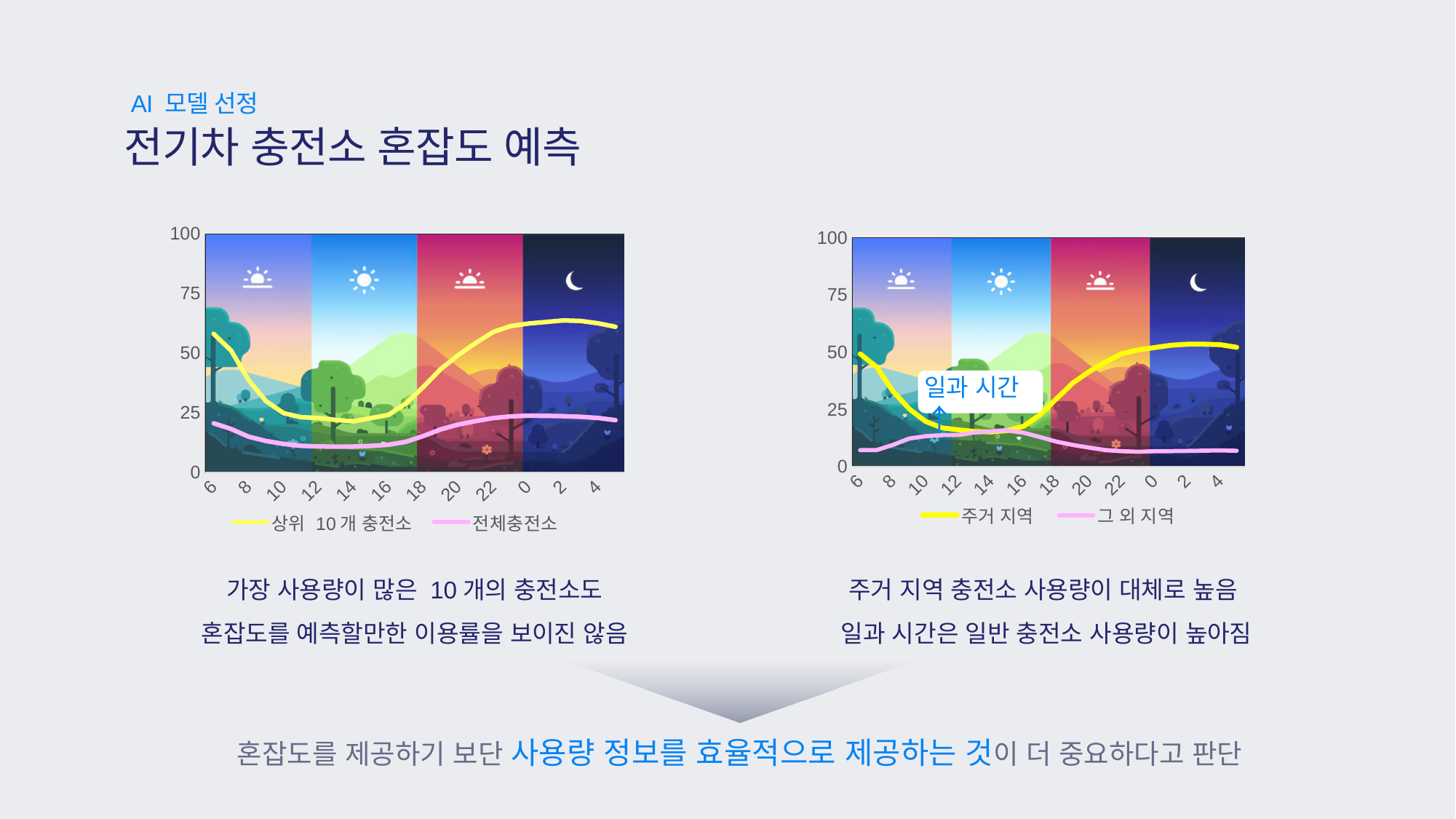

AI 모델 선정
전기차 충전소 혼잡도 예측

### Chart

| Category | 주거 지역 | 그 외 지역 |
|---|---|---|
| 6 | 49.31 | 7.19 |
| 7 | 43.63 | 7.23 |
| 8 | 33.01 | 9.5 |
| 9 | 25.19 | 12.26 |
| 10 | 19.76 | 13.3 |
| 11 | 16.94 | 13.79 |
| 12 | 16.08 | 13.8 |
| 13 | 15.36 | 14.94 |
| 14 | 15.14 | 15.43 |
| 15 | 15.76 | 15.82 |
| 16 | 17.7 | 14.78 |
| 17 | 22.77 | 12.91 |
| 18 | 29.7 | 10.89 |
| 19 | 36.61 | 9.46 |
| 20 | 41.57 | 8.3 |
| 21 | 45.8 | 7.22 |
| 22 | 49.4 | 6.73 |
| 23 | 51.05 | 6.49 |
| 0 | 52.06 | 6.74 |
| 1 | 53.09 | 6.78 |
| 2 | 53.54 | 6.87 |
| 3 | 53.53 | 6.99 |
| 4 | 53.33 | 7.09 |
| 5 | 52.18 | 6.92 |

### Chart

| Category | 상위 10개 충전소 | 전체충전소 |
|---|---|---|
| 6 | 58.08 | 20.6 |
| 7 | 51.06 | 18.22 |
| 8 | 38.7 | 15.0 |
| 9 | 29.84 | 13.18 |
| 10 | 24.85 | 11.97 |
| 11 | 23.16 | 11.15 |
| 12 | 22.83 | 10.89 |
| 13 | 22.01 | 10.82 |
| 14 | 21.45 | 10.86 |
| 15 | 22.78 | 11.12 |
| 16 | 24.11 | 11.6 |
| 17 | 28.91 | 12.85 |
| 18 | 35.8 | 15.26 |
| 19 | 43.38 | 18.06 |
| 20 | 49.19 | 20.1 |
| 21 | 54.26 | 21.51 |
| 22 | 58.89 | 22.79 |
| 23 | 61.34 | 23.47 |
| 0 | 62.4 | 23.81 |
| 1 | 63.05 | 23.72 |
| 2 | 63.71 | 23.58 |
| 3 | 63.5 | 23.31 |
| 4 | 62.51 | 22.83 |
| 5 | 61.05 | 21.92 |
일과 시간 ↑
주거 지역 충전소 사용량이 대체로 높음
일과 시간은 일반 충전소 사용량이 높아짐
가장 사용량이 많은 10개의 충전소도
혼잡도를 예측할만한 이용률을 보이진 않음

혼잡도를 제공하기 보단 사용량 정보를 효율적으로 제공하는 것이 더 중요하다고 판단